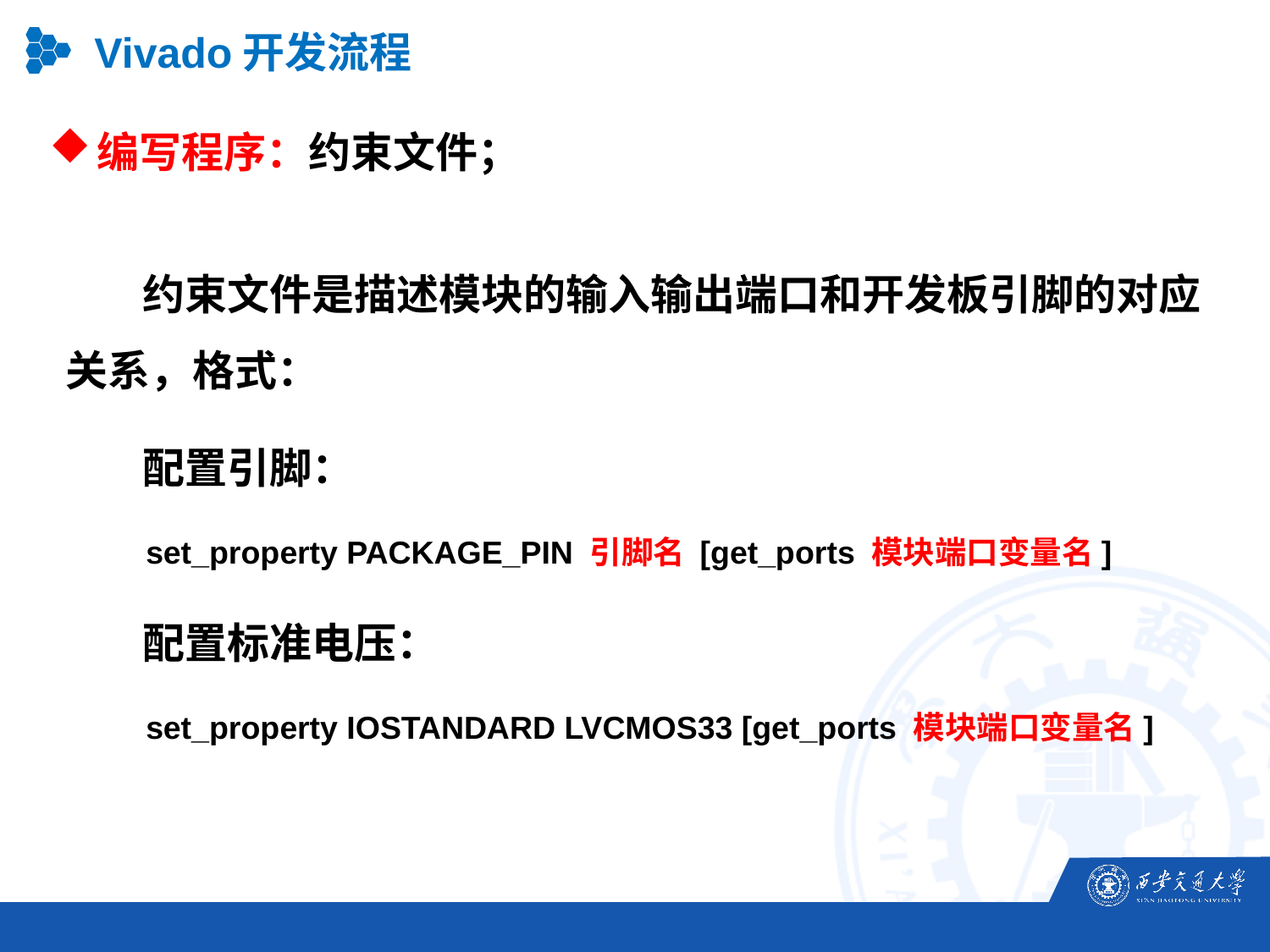

Vivado开发流程
编写程序：约束文件；
       约束文件是描述模块的输入输出端口和开发板引脚的对应关系，格式：
       配置引脚：
         set_property PACKAGE_PIN 引脚名 [get_ports 模块端口变量名]
       配置标准电压：
         set_property IOSTANDARD LVCMOS33 [get_ports 模块端口变量名]